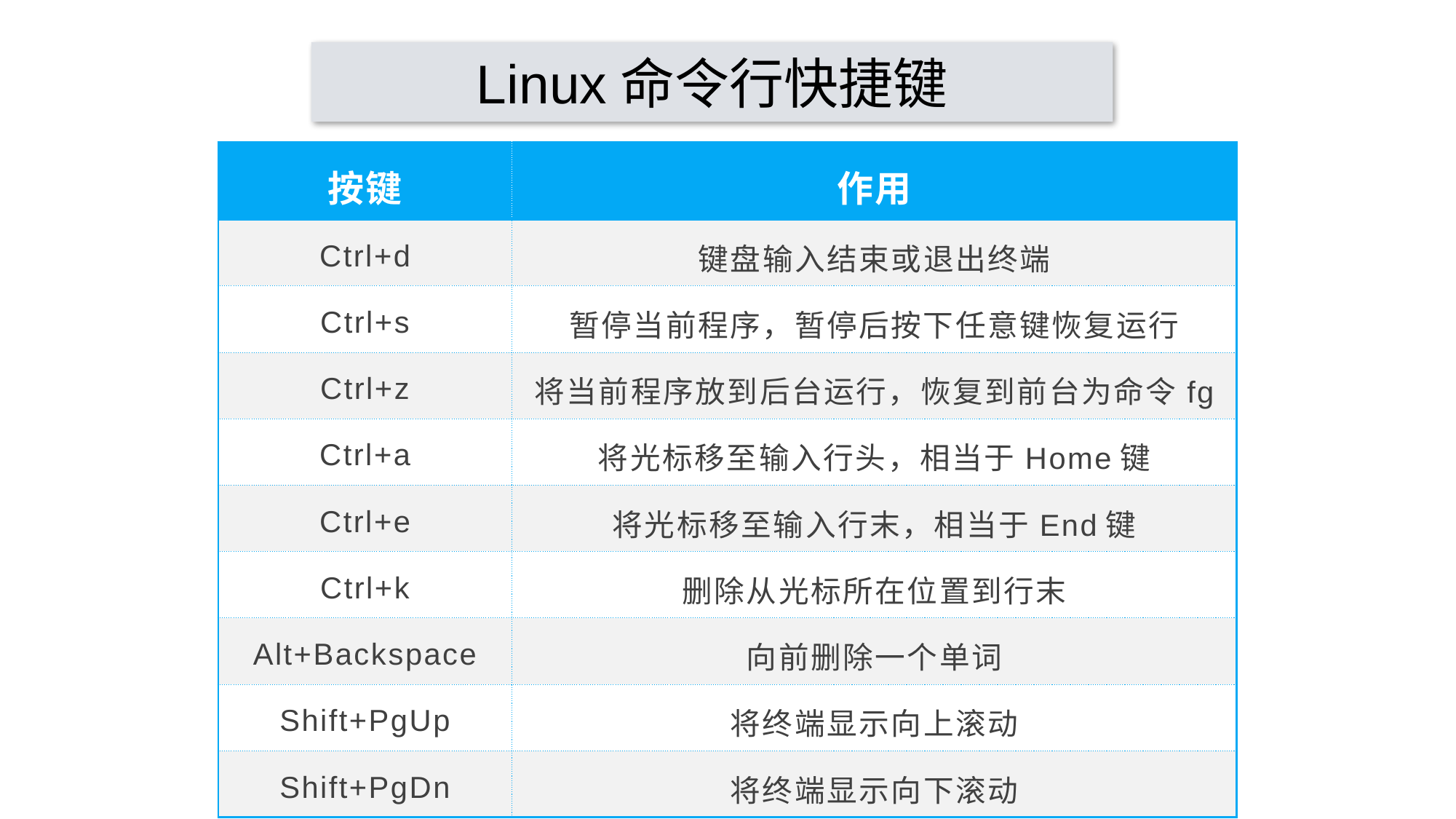

# Linux命令行快捷键
| 按键 | 作用 |
| --- | --- |
| Ctrl+d | 键盘输入结束或退出终端 |
| Ctrl+s | 暂停当前程序，暂停后按下任意键恢复运行 |
| Ctrl+z | 将当前程序放到后台运行，恢复到前台为命令fg |
| Ctrl+a | 将光标移至输入行头，相当于Home键 |
| Ctrl+e | 将光标移至输入行末，相当于End键 |
| Ctrl+k | 删除从光标所在位置到行末 |
| Alt+Backspace | 向前删除一个单词 |
| Shift+PgUp | 将终端显示向上滚动 |
| Shift+PgDn | 将终端显示向下滚动 |